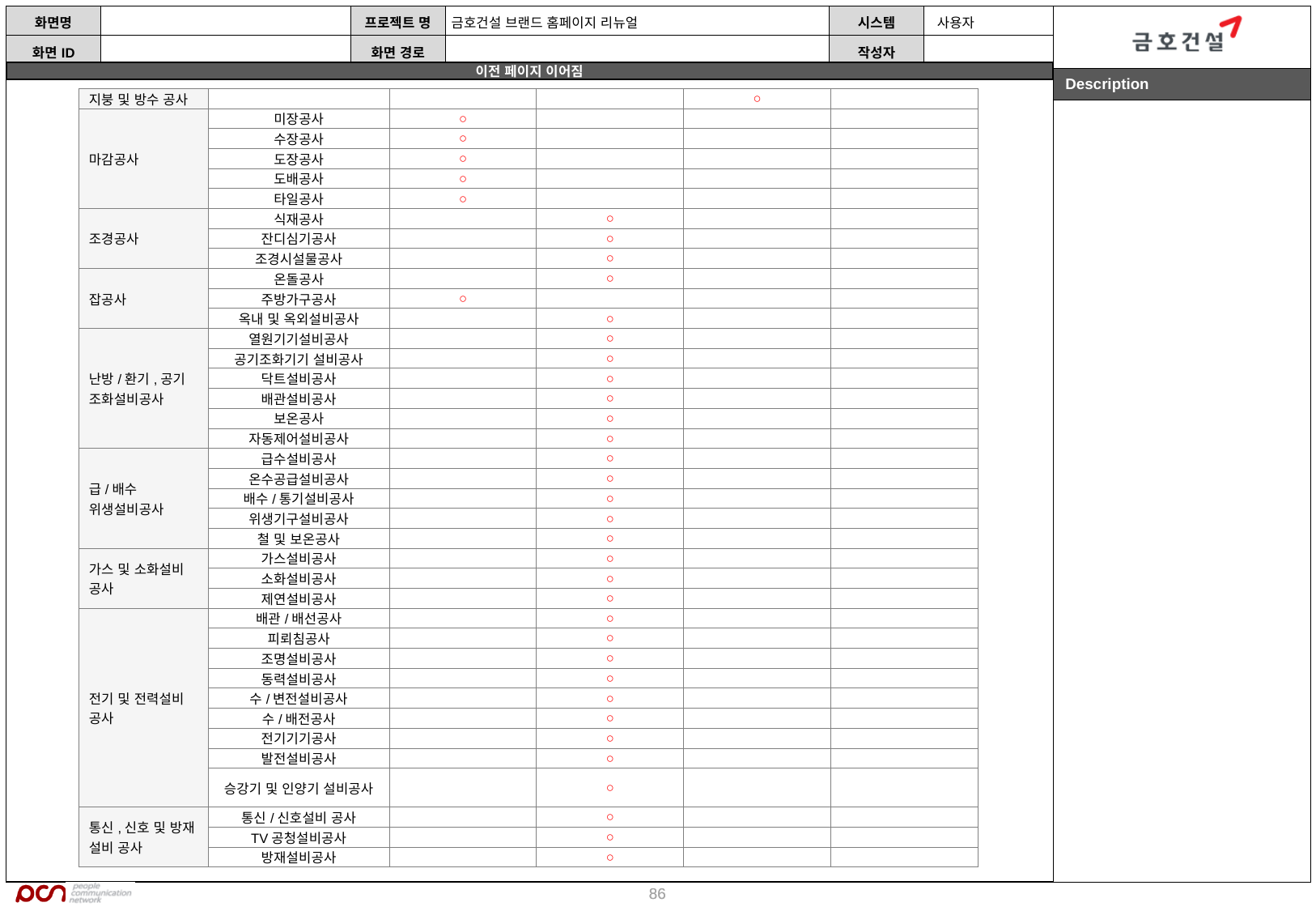

| 지붕 및 방수 공사 |  |  |  | ○ |  |
| --- | --- | --- | --- | --- | --- |
| 마감공사 | 미장공사 | ○ |  |  |  |
|  | 수장공사 | ○ |  |  |  |
|  | 도장공사 | ○ |  |  |  |
|  | 도배공사 | ○ |  |  |  |
|  | 타일공사 | ○ |  |  |  |
| 조경공사 | 식재공사 |  | ○ |  |  |
|  | 잔디심기공사 |  | ○ |  |  |
|  | 조경시설물공사 |  | ○ |  |  |
| 잡공사 | 온돌공사 |  | ○ |  |  |
|  | 주방가구공사 | ○ |  |  |  |
|  | 옥내 및 옥외설비공사 |  | ○ |  |  |
| 난방/환기,공기 조화설비공사 | 열원기기설비공사 |  | ○ |  |  |
|  | 공기조화기기 설비공사 |  | ○ |  |  |
|  | 닥트설비공사 |  | ○ |  |  |
|  | 배관설비공사 |  | ○ |  |  |
|  | 보온공사 |  | ○ |  |  |
|  | 자동제어설비공사 |  | ○ |  |  |
| 급/배수 위생설비공사 | 급수설비공사 |  | ○ |  |  |
|  | 온수공급설비공사 |  | ○ |  |  |
|  | 배수/통기설비공사 |  | ○ |  |  |
|  | 위생기구설비공사 |  | ○ |  |  |
|  | 철 및 보온공사 |  | ○ |  |  |
| 가스 및 소화설비 공사 | 가스설비공사 |  | ○ |  |  |
|  | 소화설비공사 |  | ○ |  |  |
|  | 제연설비공사 |  | ○ |  |  |
| 전기 및 전력설비 공사 | 배관/배선공사 |  | ○ |  |  |
|  | 피뢰침공사 |  | ○ |  |  |
|  | 조명설비공사 |  | ○ |  |  |
|  | 동력설비공사 |  | ○ |  |  |
|  | 수/변전설비공사 |  | ○ |  |  |
|  | 수/배전공사 |  | ○ |  |  |
|  | 전기기기공사 |  | ○ |  |  |
|  | 발전설비공사 |  | ○ |  |  |
|  | 승강기 및 인양기 설비공사 |  | ○ |  |  |
| 통신,신호 및 방재 설비 공사 | 통신/신호설비 공사 |  | ○ |  |  |
|  | TV공청설비공사 |  | ○ |  |  |
|  | 방재설비공사 |  | ○ |  |  |